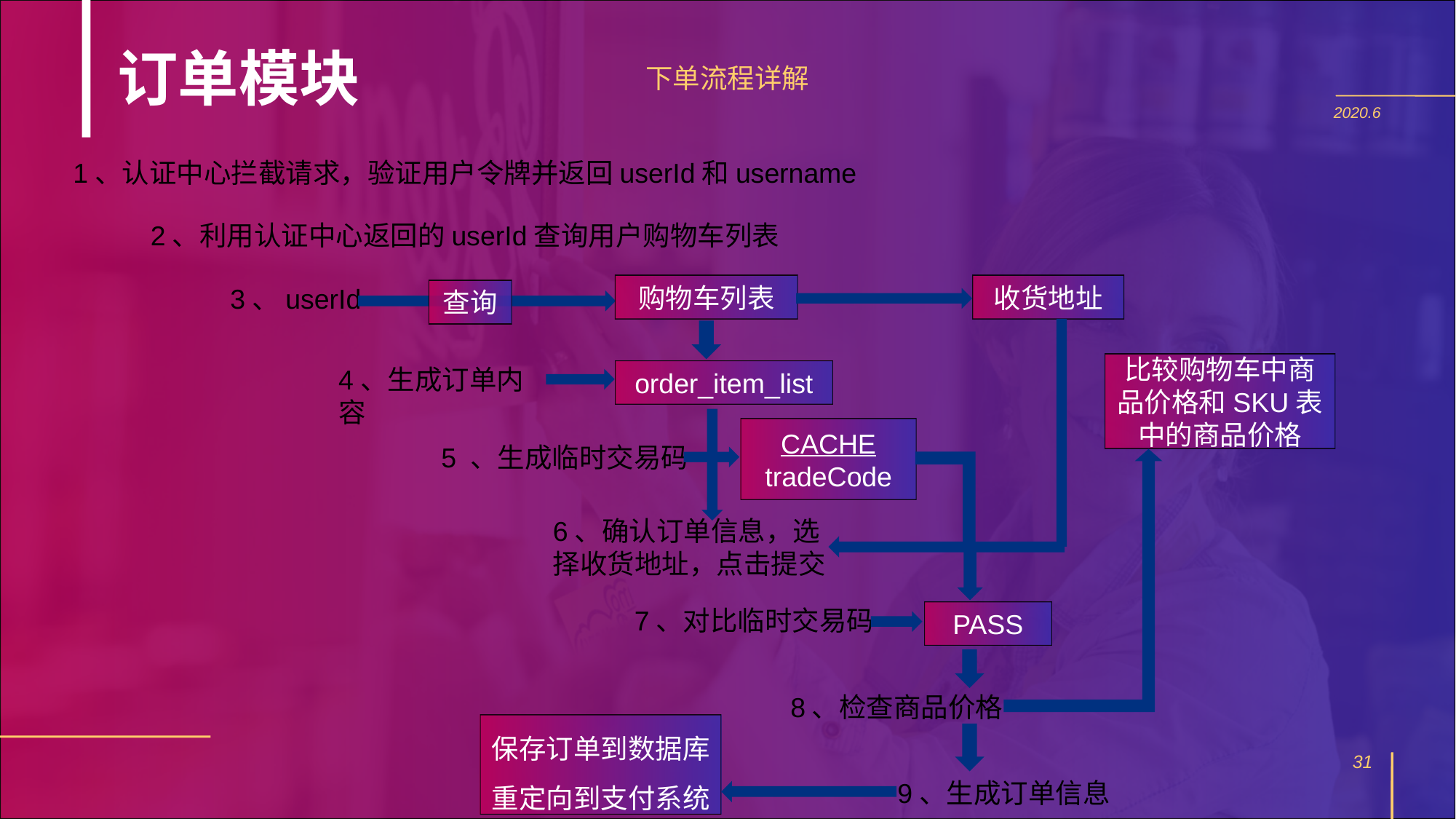

订单模块
下单流程详解
2020.6
1、认证中心拦截请求，验证用户令牌并返回userId和username
2、利用认证中心返回的userId查询用户购物车列表
购物车列表
收货地址
3、userId
查询

比较购物车中商品价格和SKU表中的商品价格
4、生成订单内容
order_item_list

CACHE
tradeCode
5 、生成临时交易码

6、确认订单信息，选择收货地址，点击提交

7、对比临时交易码
PASS

8、检查商品价格
保存订单到数据库
重定向到支付系统

31
9、生成订单信息